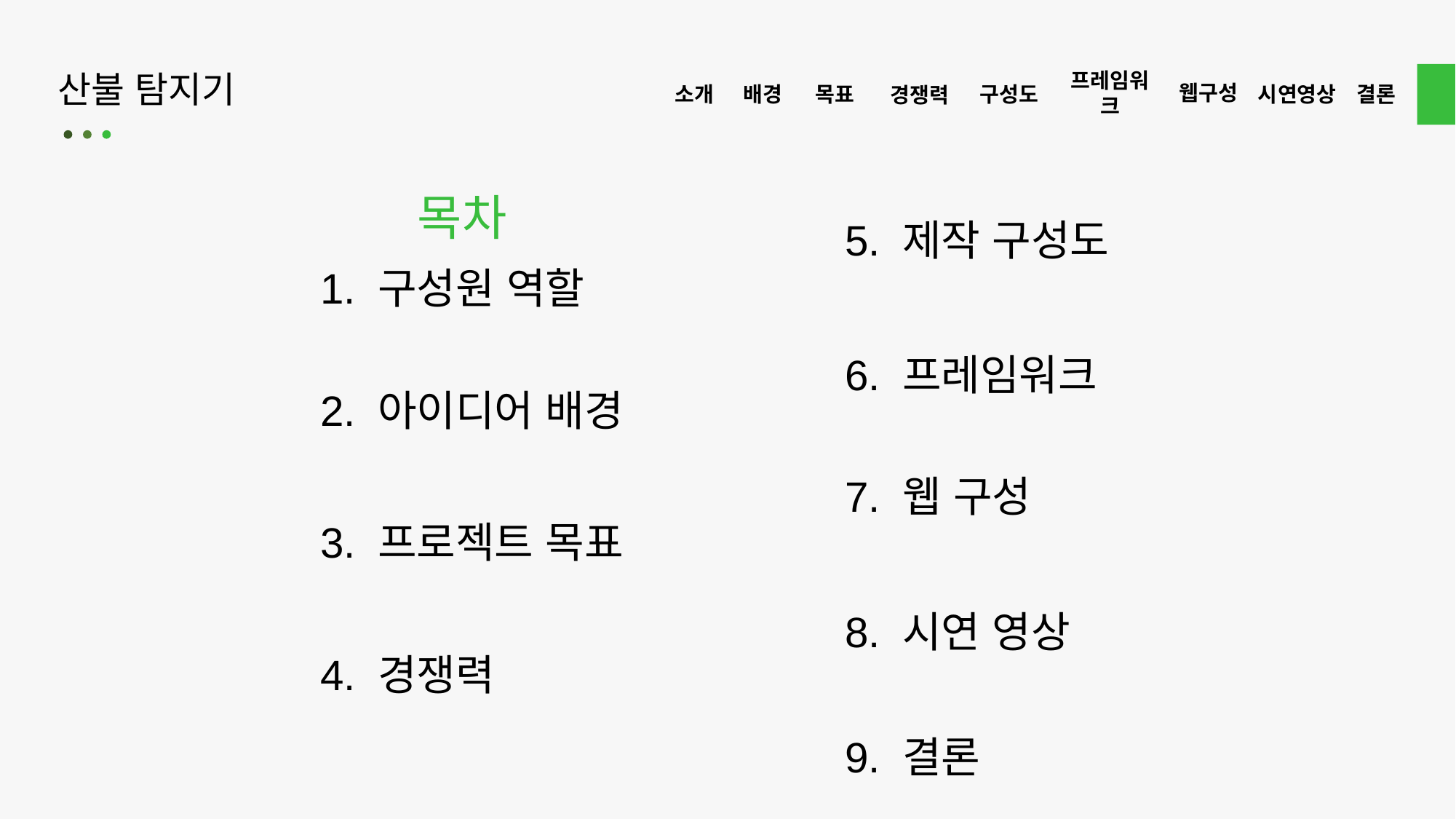

산불 탐지기

프레임워크
웹구성
구성도
목표
시연영상
결론
소개
배경
경쟁력
목차
5. 제작 구성도
1. 구성원 역할
6. 프레임워크
2. 아이디어 배경
7. 웹 구성
3. 프로젝트 목표
8. 시연 영상
4. 경쟁력
9. 결론